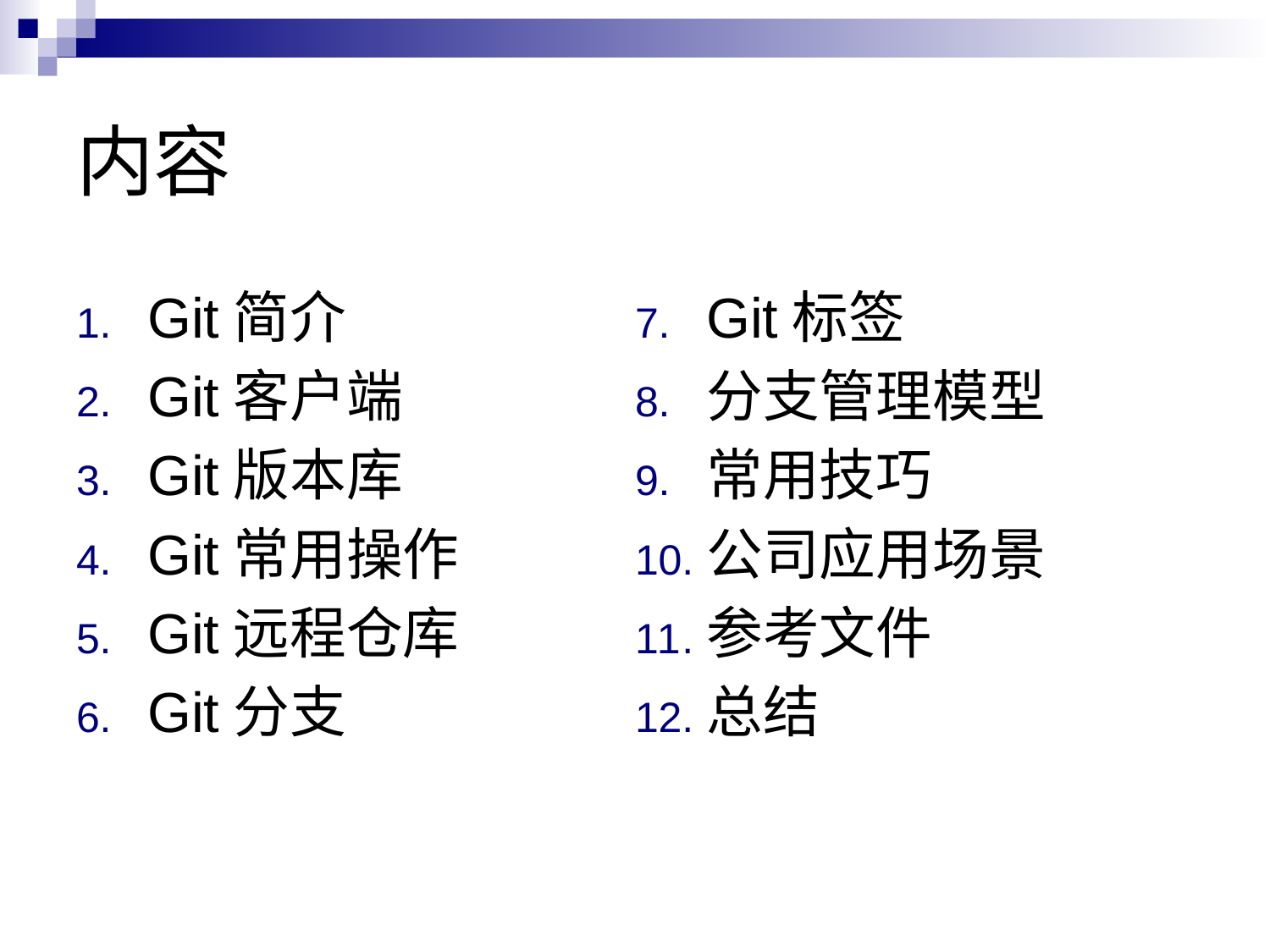

# 内容
Git简介
Git客户端
Git版本库
Git常用操作
Git远程仓库
Git分支
Git标签
分支管理模型
常用技巧
公司应用场景
参考文件
总结